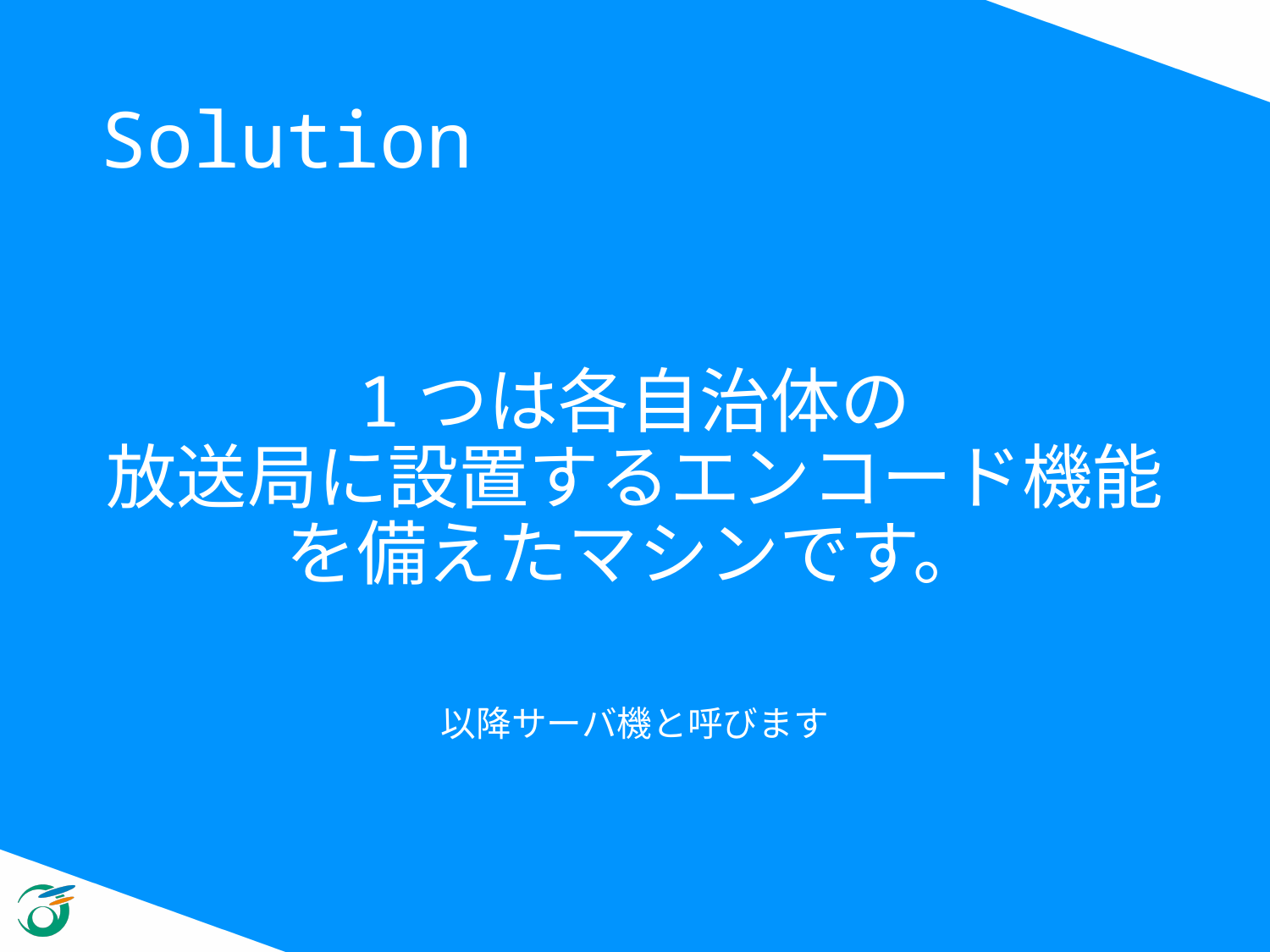

# Solution
1つは各自治体の
放送局に設置するエンコード機能を備えたマシンです。

以降サーバ機と呼びます